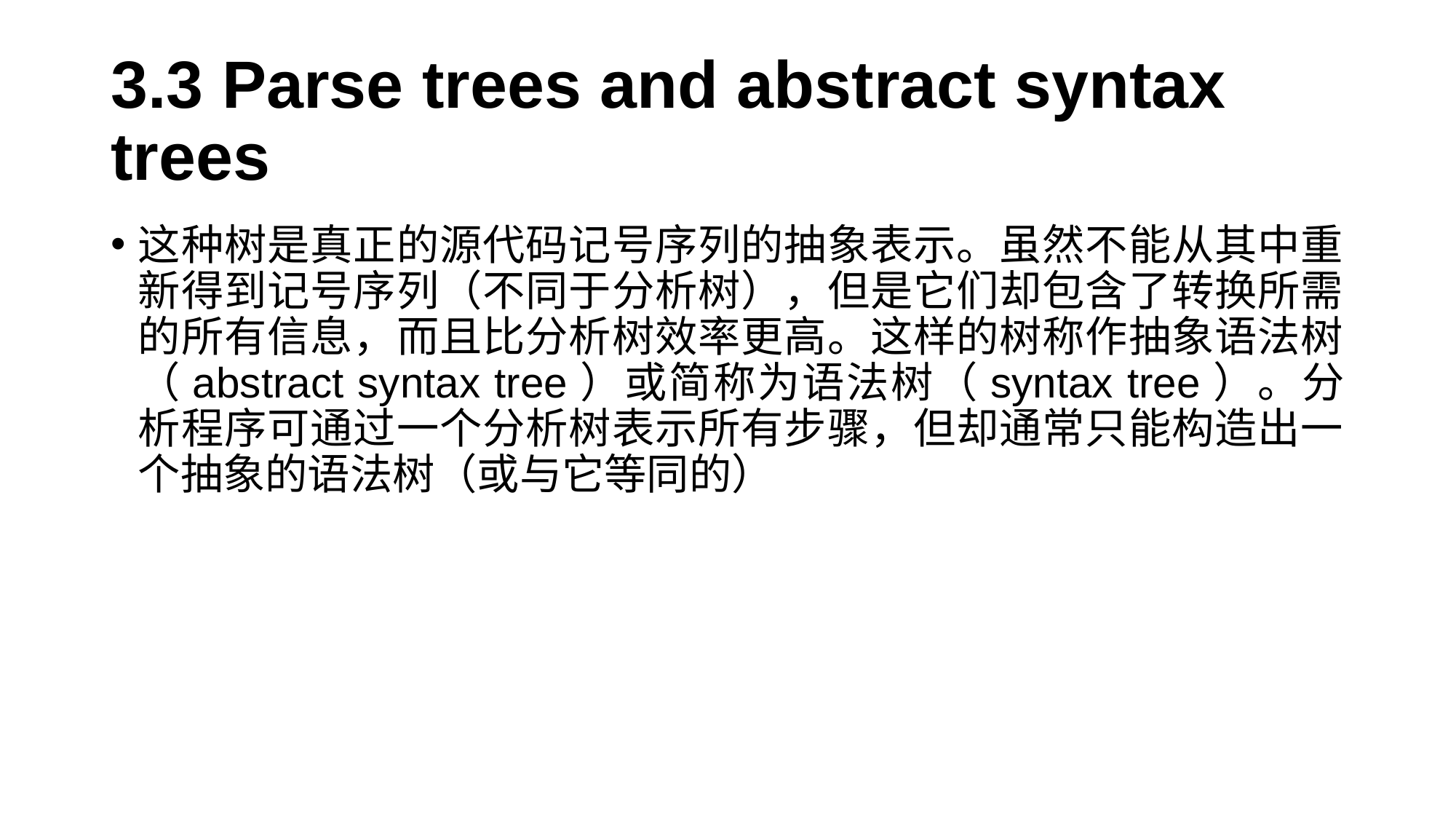

# 3.3 Parse trees and abstract syntax trees
这种树是真正的源代码记号序列的抽象表示。虽然不能从其中重新得到记号序列（不同于分析树），但是它们却包含了转换所需的所有信息，而且比分析树效率更高。这样的树称作抽象语法树（abstract syntax tree）或简称为语法树（syntax tree）。分析程序可通过一个分析树表示所有步骤，但却通常只能构造出一个抽象的语法树（或与它等同的）